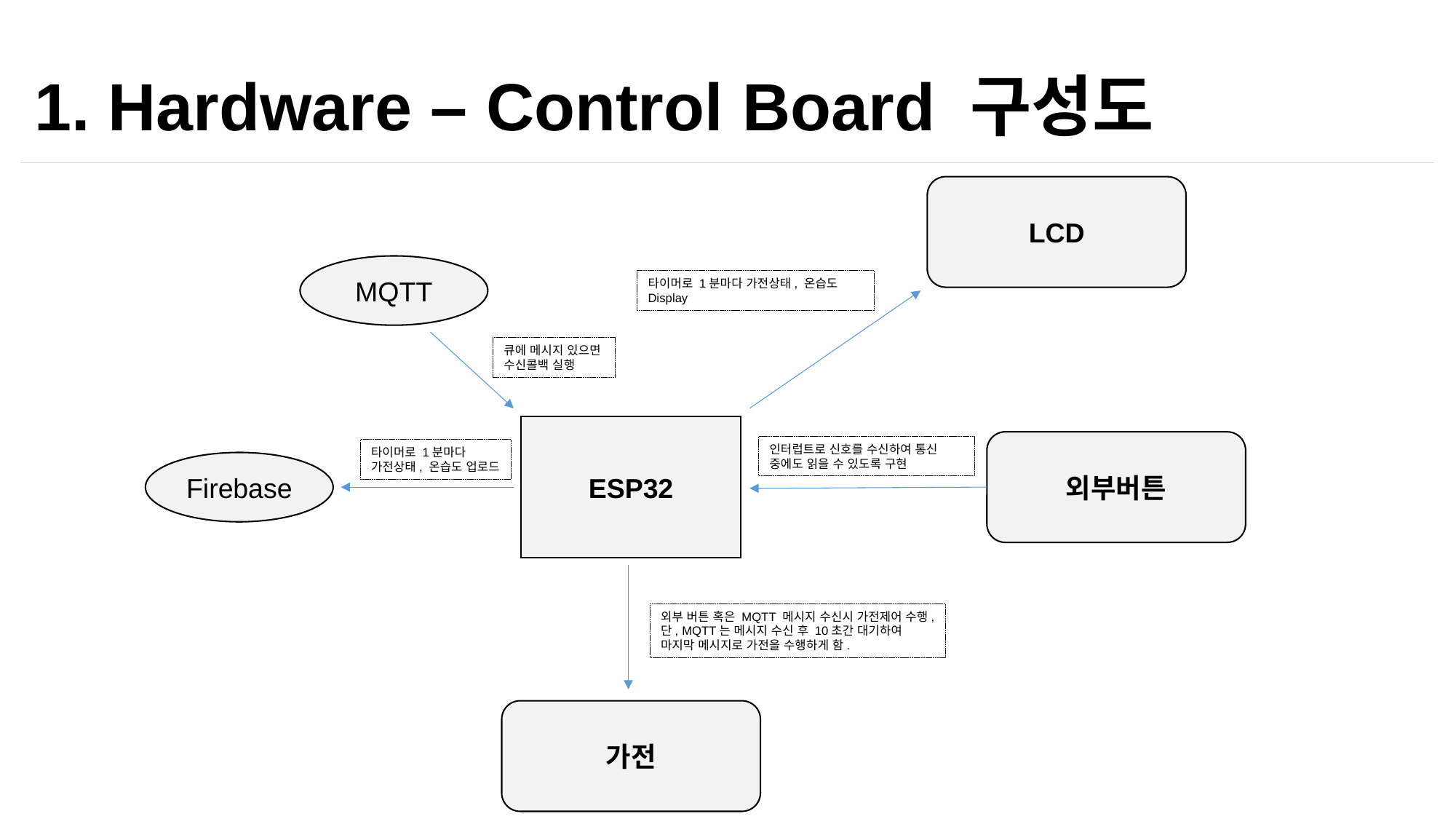

1. Hardware – Control Board 구성도
LCD
MQTT
타이머로 1분마다 가전상태, 온습도 Display
큐에 메시지 있으면
수신콜백 실행
ESP32
외부버튼
인터럽트로 신호를 수신하여 통신 중에도 읽을 수 있도록 구현
타이머로 1분마다
가전상태, 온습도 업로드
Firebase
외부 버튼 혹은 MQTT 메시지 수신시 가전제어 수행,
단, MQTT는 메시지 수신 후 10초간 대기하여
마지막 메시지로 가전을 수행하게 함.
가전